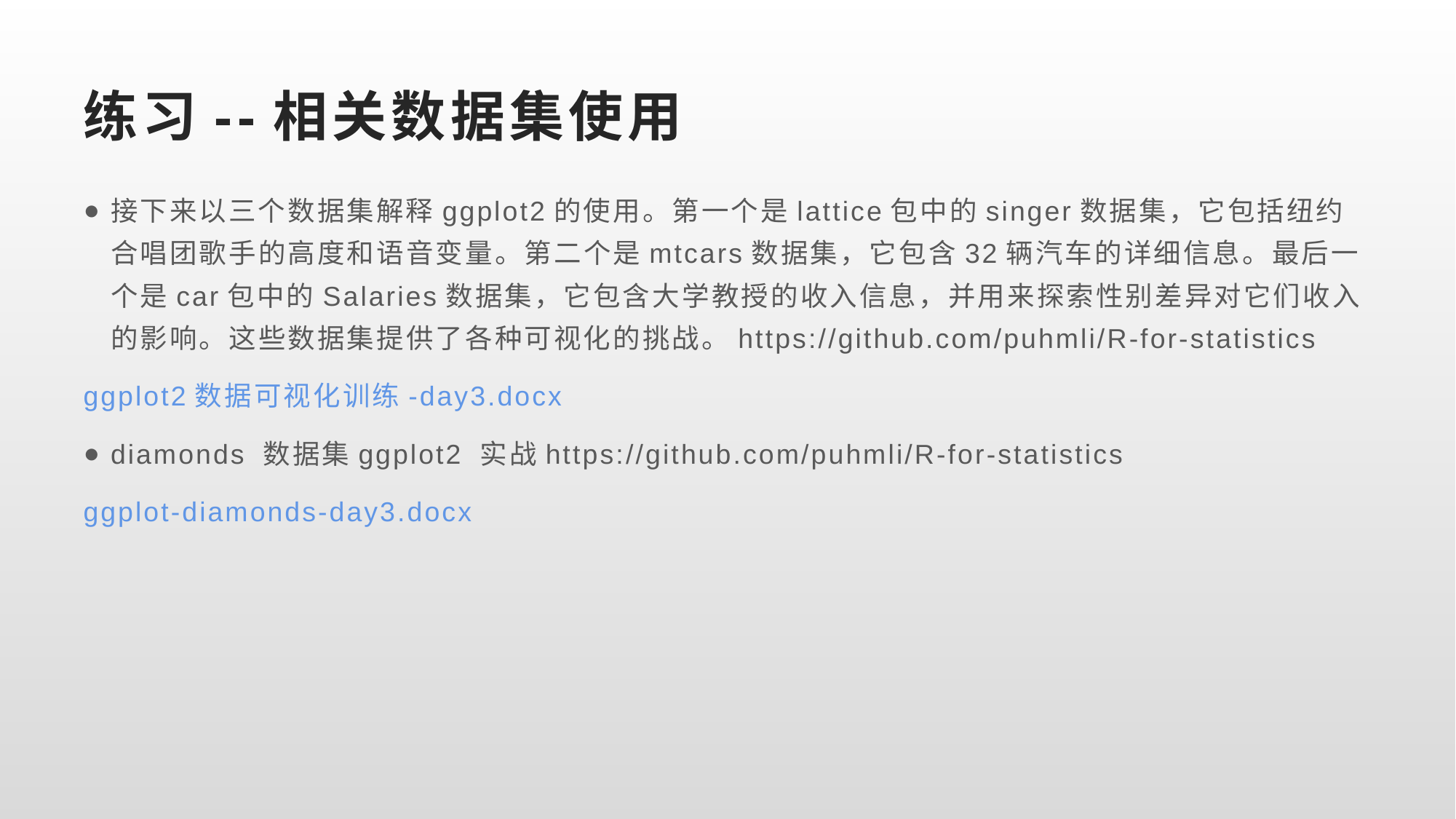

# 练习--相关数据集使用
接下来以三个数据集解释ggplot2的使用。第一个是lattice包中的singer数据集，它包括纽约合唱团歌手的高度和语音变量。第二个是mtcars数据集，它包含32辆汽车的详细信息。最后一个是car包中的Salaries数据集，它包含大学教授的收入信息，并用来探索性别差异对它们收入的影响。这些数据集提供了各种可视化的挑战。https://github.com/puhmli/R-for-statistics
ggplot2数据可视化训练-day3.docx
diamonds 数据集ggplot2 实战https://github.com/puhmli/R-for-statistics
ggplot-diamonds-day3.docx